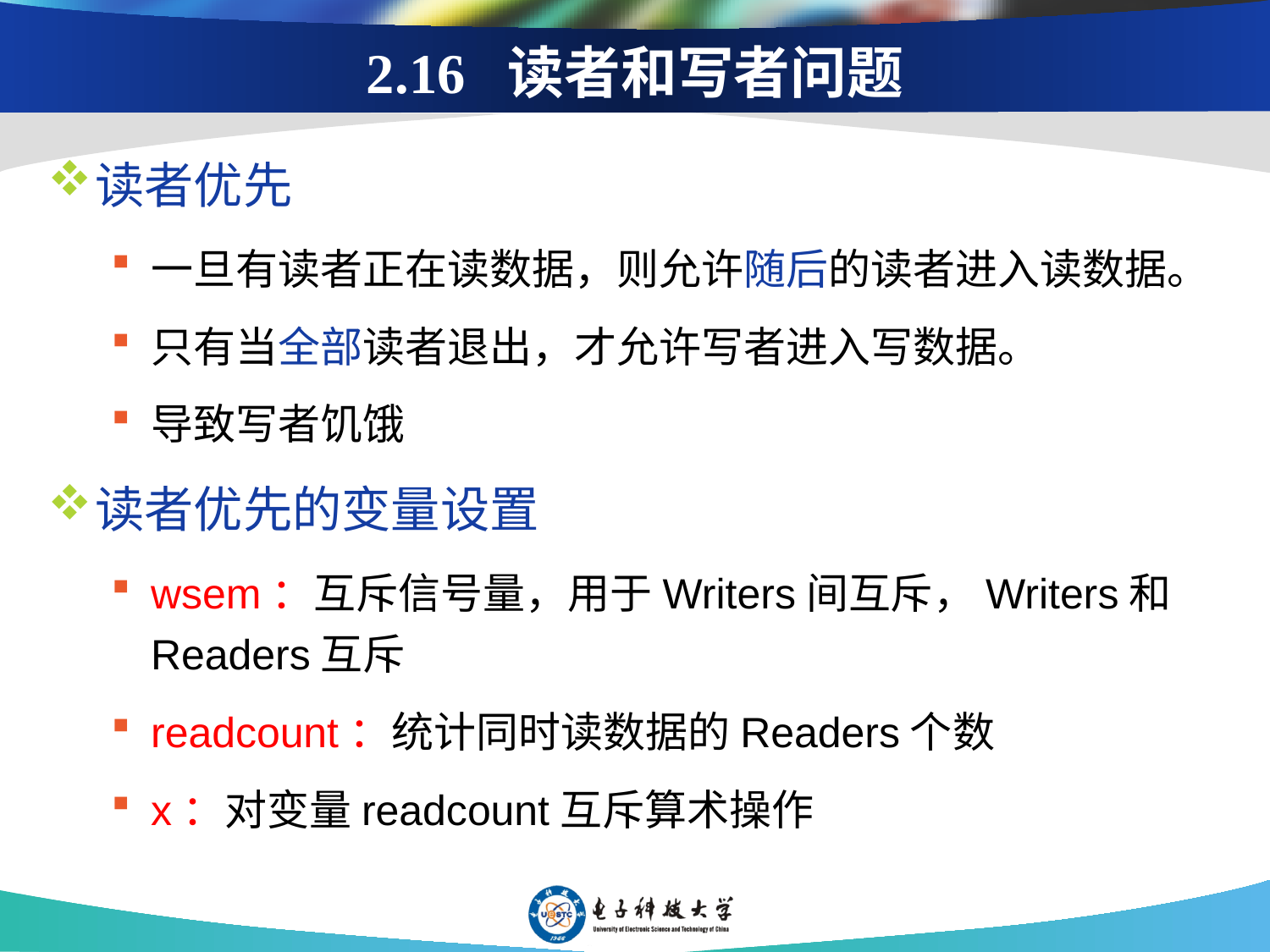

# 2.16  读者和写者问题
读者优先
一旦有读者正在读数据，则允许随后的读者进入读数据。
只有当全部读者退出，才允许写者进入写数据。
导致写者饥饿
读者优先的变量设置
wsem：互斥信号量，用于Writers间互斥，Writers和Readers互斥
readcount：统计同时读数据的Readers个数
x：对变量readcount互斥算术操作